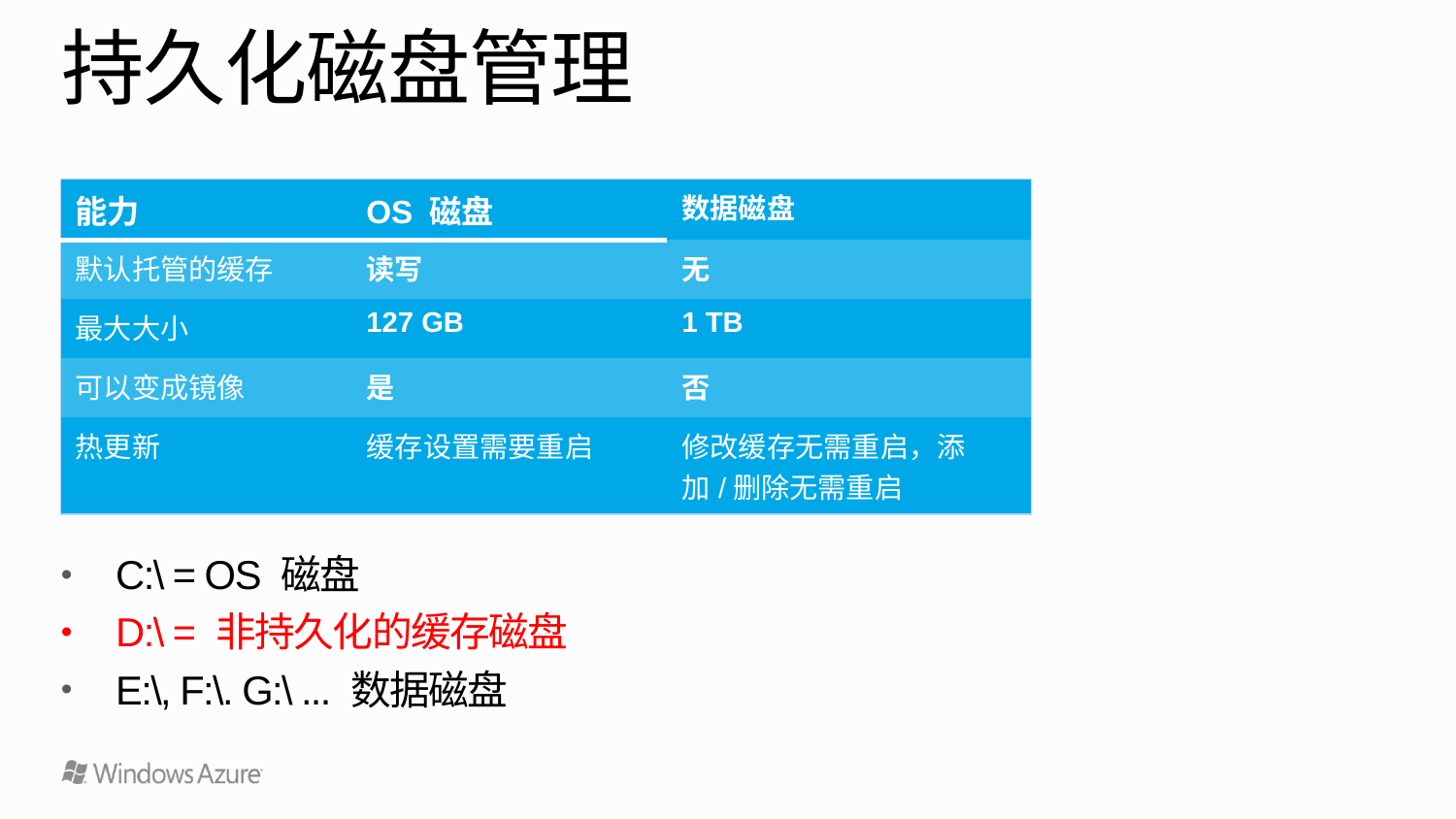

# 持久化磁盘管理
| 能力 | OS 磁盘 | 数据磁盘 |
| --- | --- | --- |
| 默认托管的缓存 | 读写 | 无 |
| 最大大小 | 127 GB | 1 TB |
| 可以变成镜像 | 是 | 否 |
| 热更新 | 缓存设置需要重启 | 修改缓存无需重启，添加/删除无需重启 |
C:\ = OS 磁盘
D:\ = 非持久化的缓存磁盘
E:\, F:\. G:\ ... 数据磁盘